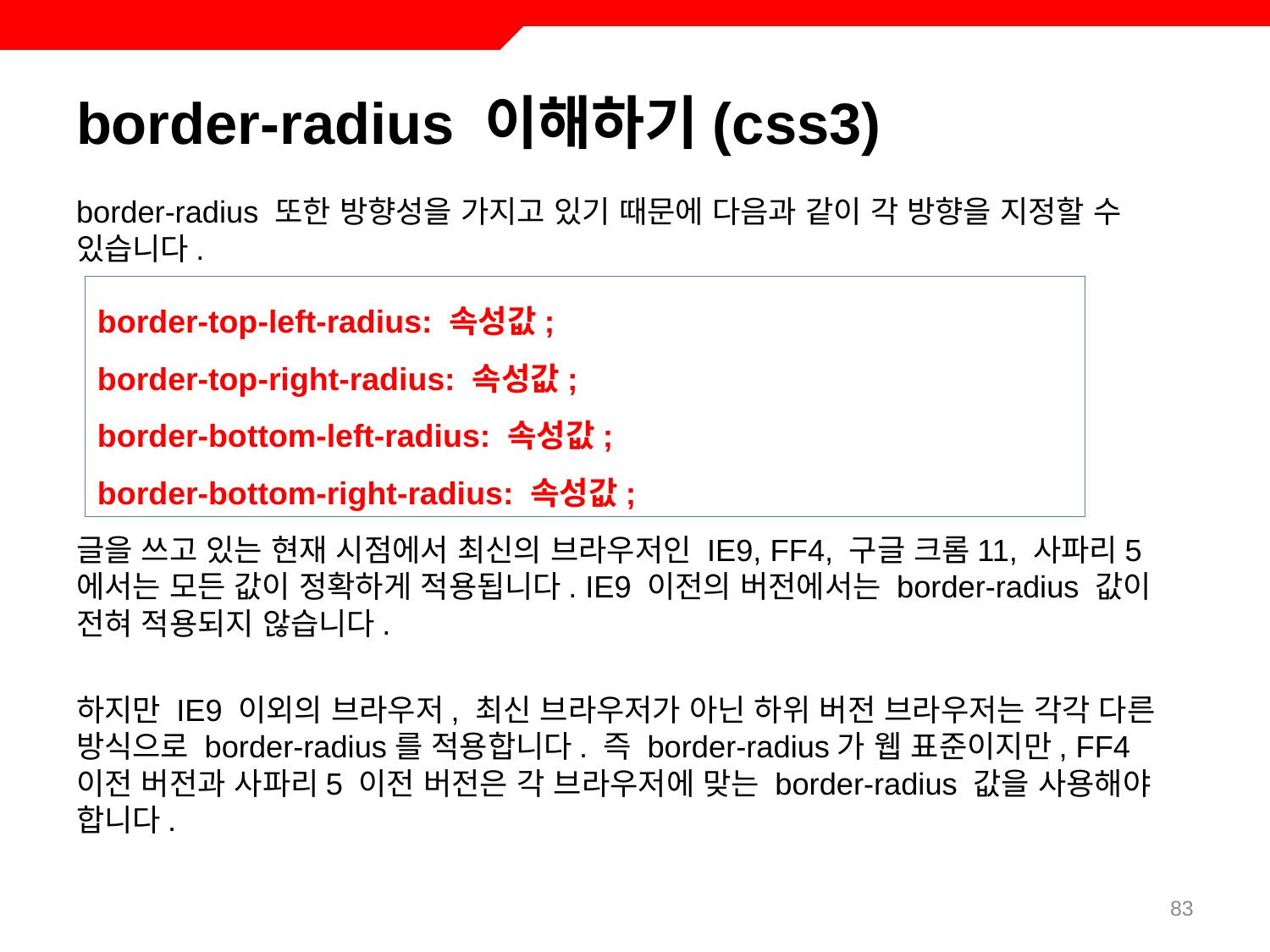

# border-radius 이해하기(css3)
border-radius 또한 방향성을 가지고 있기 때문에 다음과 같이 각 방향을 지정할 수 있습니다.

글을 쓰고 있는 현재 시점에서 최신의 브라우저인 IE9, FF4, 구글 크롬11, 사파리5 에서는 모든 값이 정확하게 적용됩니다. IE9 이전의 버전에서는 border-radius 값이 전혀 적용되지 않습니다.

하지만 IE9 이외의 브라우저, 최신 브라우저가 아닌 하위 버전 브라우저는 각각 다른 방식으로 border-radius를 적용합니다. 즉 border-radius가 웹 표준이지만, FF4 이전 버전과 사파리5 이전 버전은 각 브라우저에 맞는 border-radius 값을 사용해야 합니다.
border-top-left-radius: 속성값;
border-top-right-radius: 속성값;
border-bottom-left-radius: 속성값;
border-bottom-right-radius: 속성값;
83